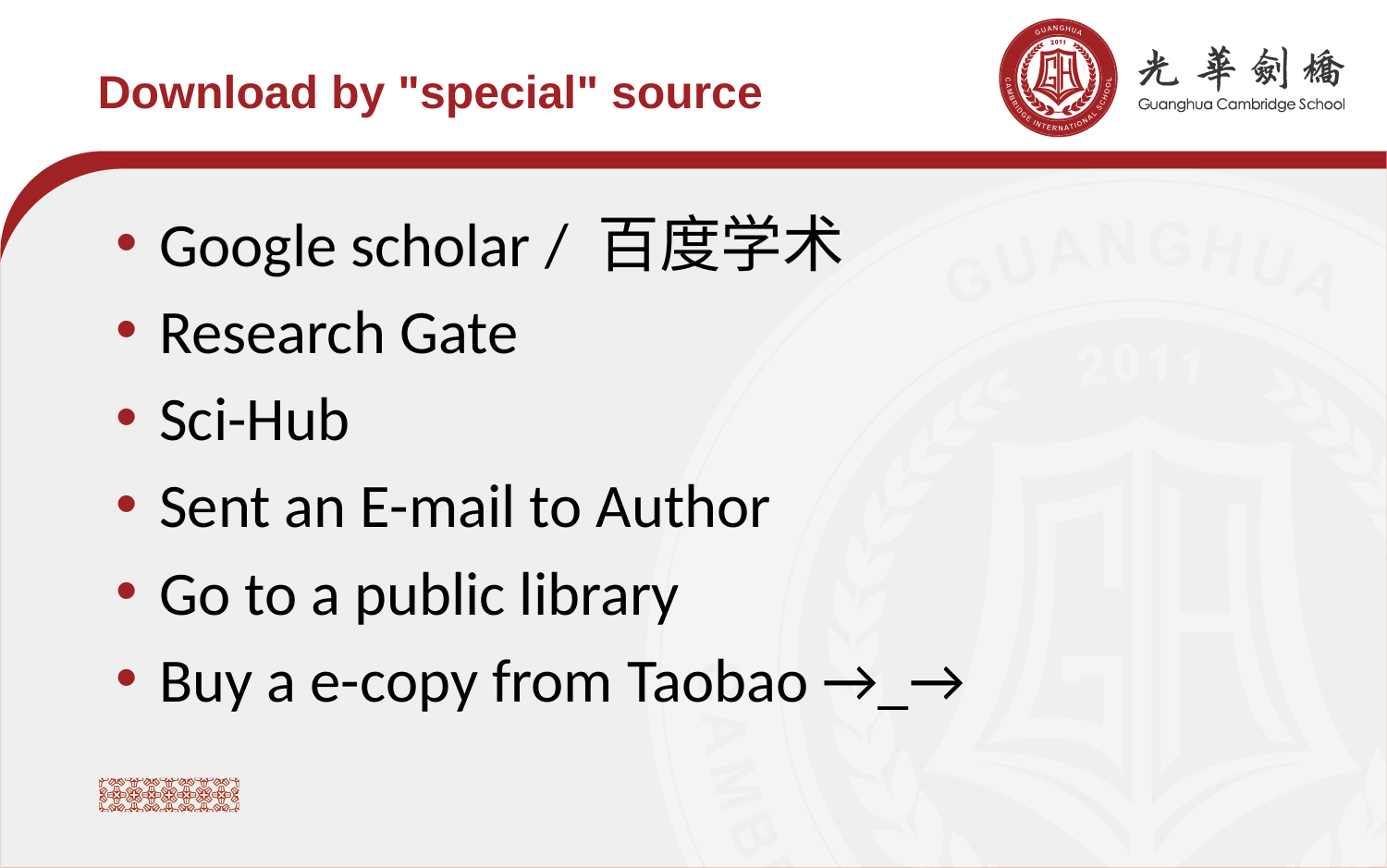

Download by "special" source
Google scholar / 百度学术
Research Gate
Sci-Hub
Sent an E-mail to Author
Go to a public library
Buy a e-copy from Taobao →_→